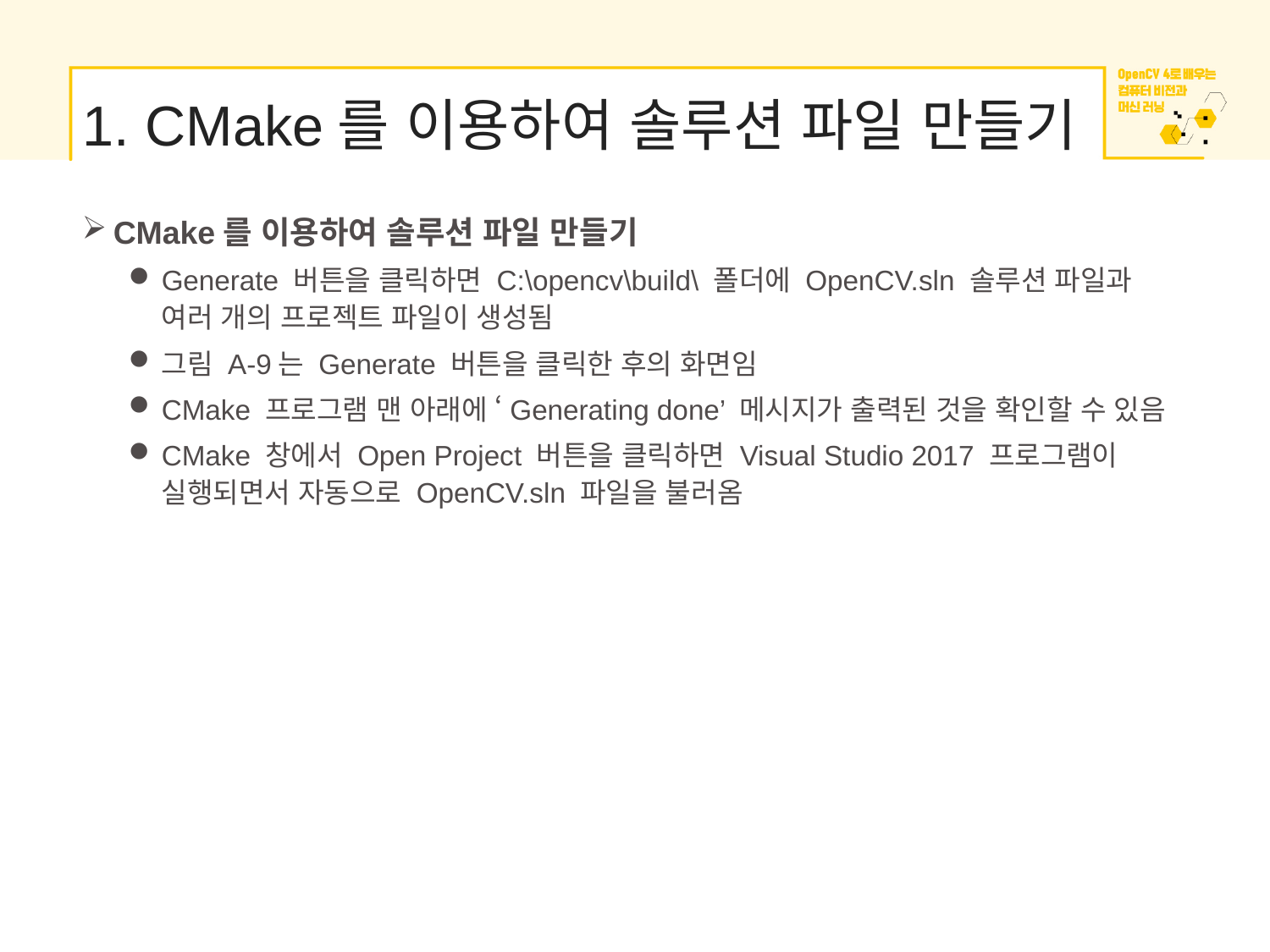

# 1. CMake를 이용하여 솔루션 파일 만들기
CMake를 이용하여 솔루션 파일 만들기
Generate 버튼을 클릭하면 C:\opencv\build\ 폴더에 OpenCV.sln 솔루션 파일과 여러 개의 프로젝트 파일이 생성됨
그림 A-9는 Generate 버튼을 클릭한 후의 화면임
CMake 프로그램 맨 아래에 ‘Generating done’ 메시지가 출력된 것을 확인할 수 있음
CMake 창에서 Open Project 버튼을 클릭하면 Visual Studio 2017 프로그램이 실행되면서 자동으로 OpenCV.sln 파일을 불러옴